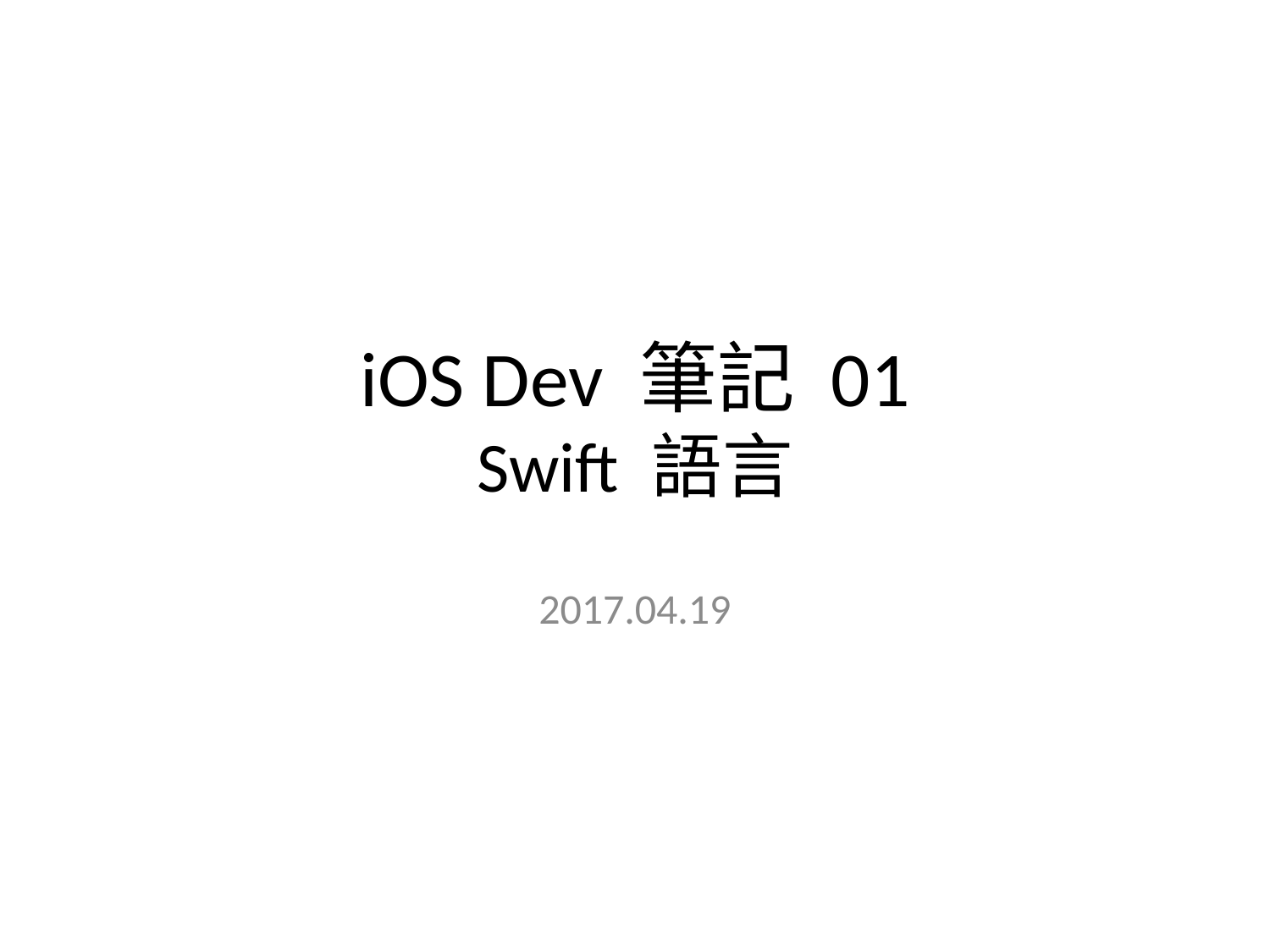

# iOS Dev 筆記 01 Swift 語言
2017.04.19